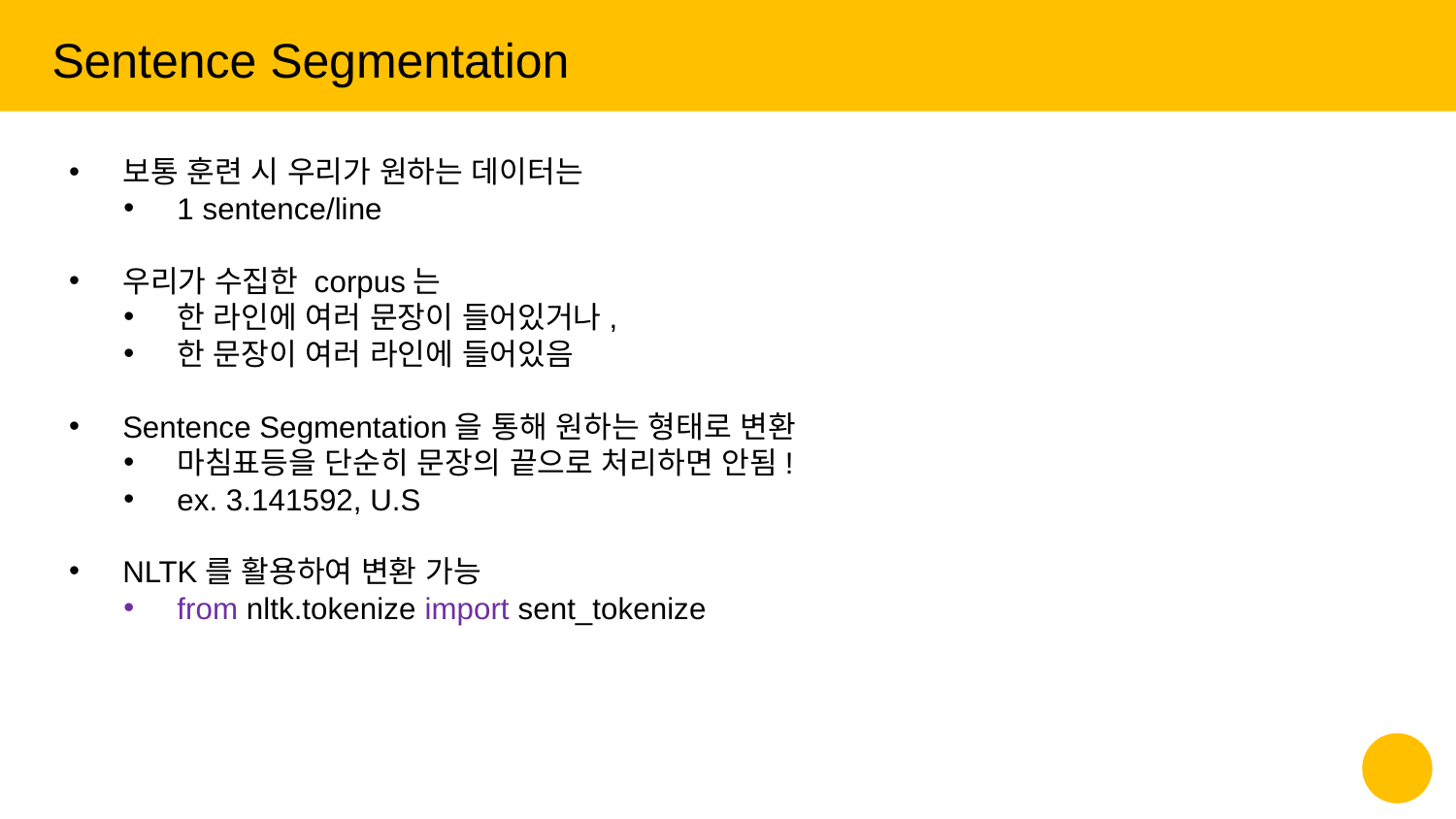

Sentence Segmentation
보통 훈련 시 우리가 원하는 데이터는
1 sentence/line

우리가 수집한 corpus는
한 라인에 여러 문장이 들어있거나,
한 문장이 여러 라인에 들어있음

Sentence Segmentation을 통해 원하는 형태로 변환
마침표등을 단순히 문장의 끝으로 처리하면 안됨!
ex. 3.141592, U.S

NLTK를 활용하여 변환 가능
from nltk.tokenize import sent_tokenize
20